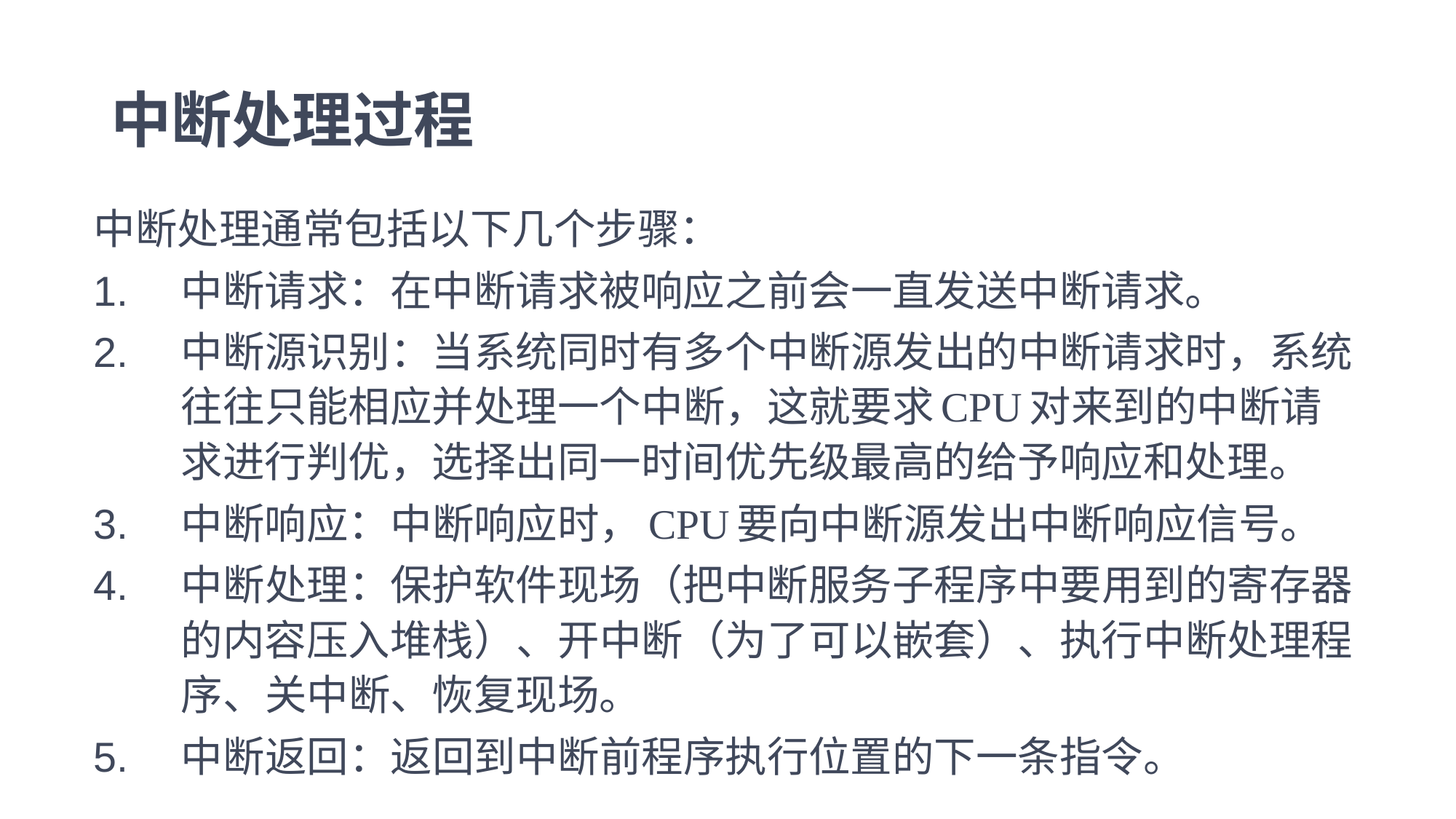

# 中断处理过程
中断处理通常包括以下几个步骤：
中断请求：在中断请求被响应之前会一直发送中断请求。
中断源识别：当系统同时有多个中断源发出的中断请求时，系统往往只能相应并处理一个中断，这就要求CPU对来到的中断请求进行判优，选择出同一时间优先级最高的给予响应和处理。
中断响应：中断响应时，CPU要向中断源发出中断响应信号。
中断处理：保护软件现场（把中断服务子程序中要用到的寄存器的内容压入堆栈）、开中断（为了可以嵌套）、执行中断处理程序、关中断、恢复现场。
中断返回：返回到中断前程序执行位置的下一条指令。